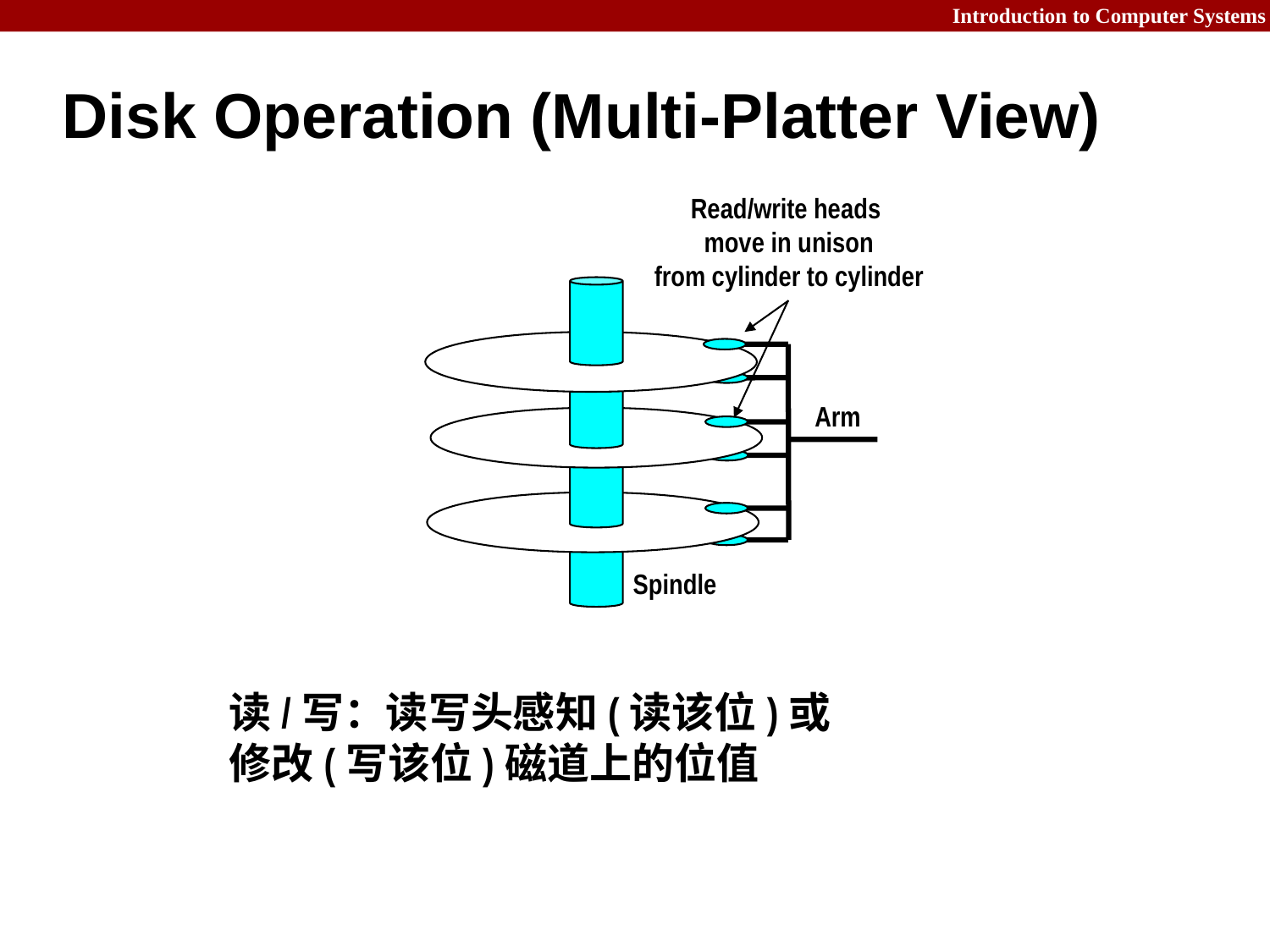

# Disk Operation (Multi-Platter View)
Read/write heads
move in unison
from cylinder to cylinder

Arm

Spindle
读/写：读写头感知(读该位)或修改(写该位)磁道上的位值